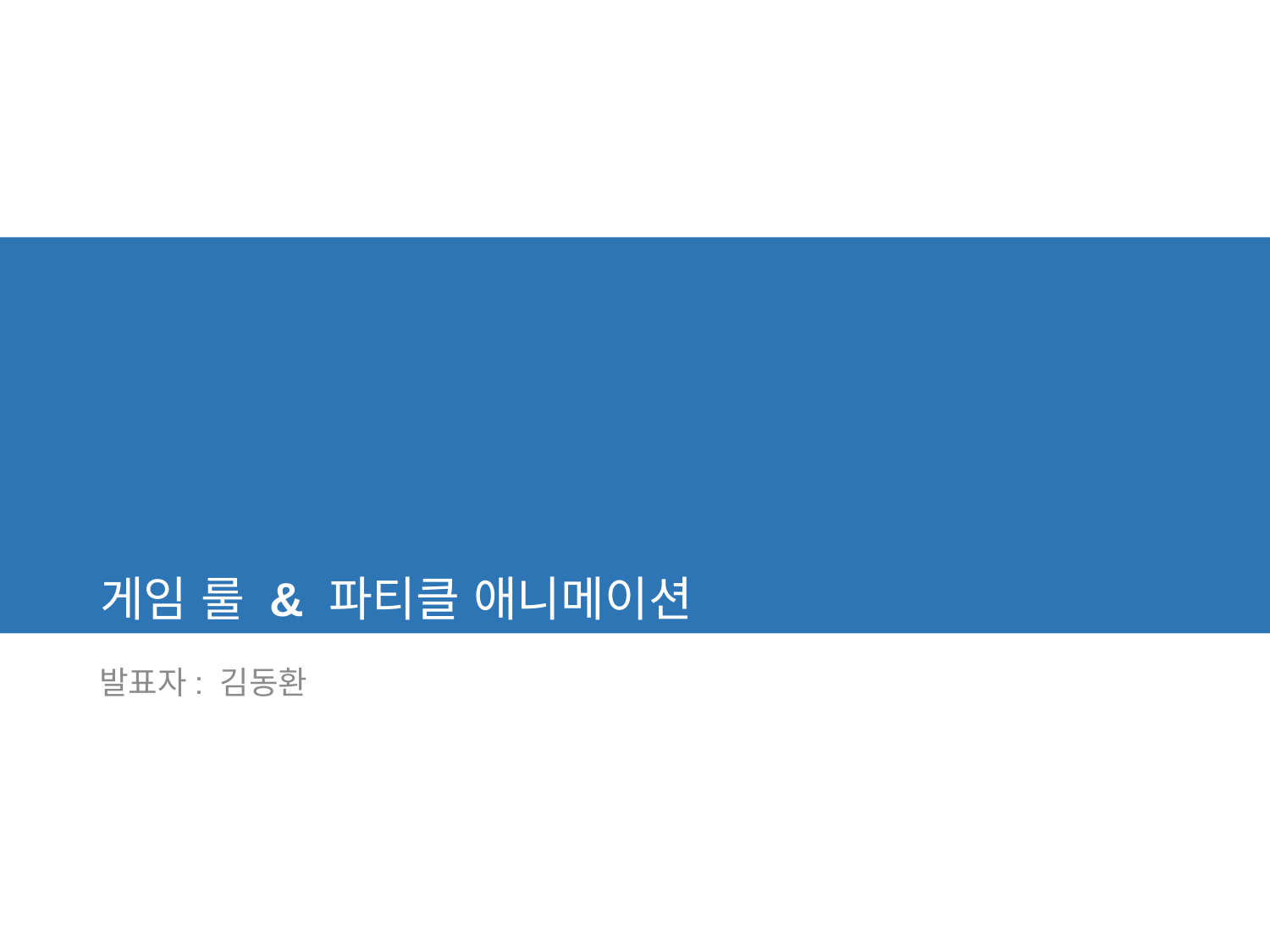

# 게임 룰 & 파티클 애니메이션
발표자: 김동환